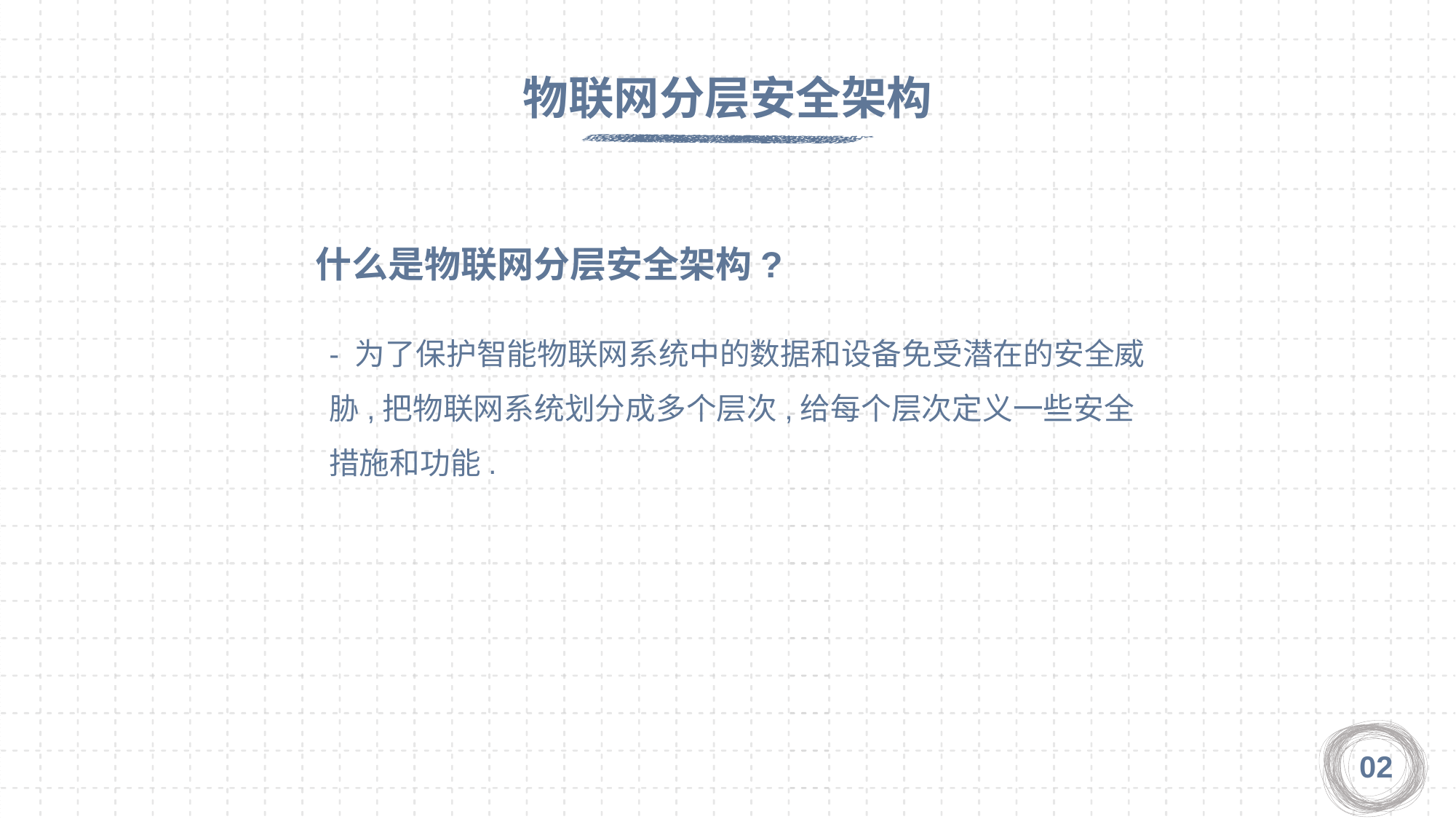

物联网分层安全架构

什么是物联网分层安全架构?
- 为了保护智能物联网系统中的数据和设备免受潜在的安全威胁,把物联网系统划分成多个层次,给每个层次定义一些安全措施和功能.

02